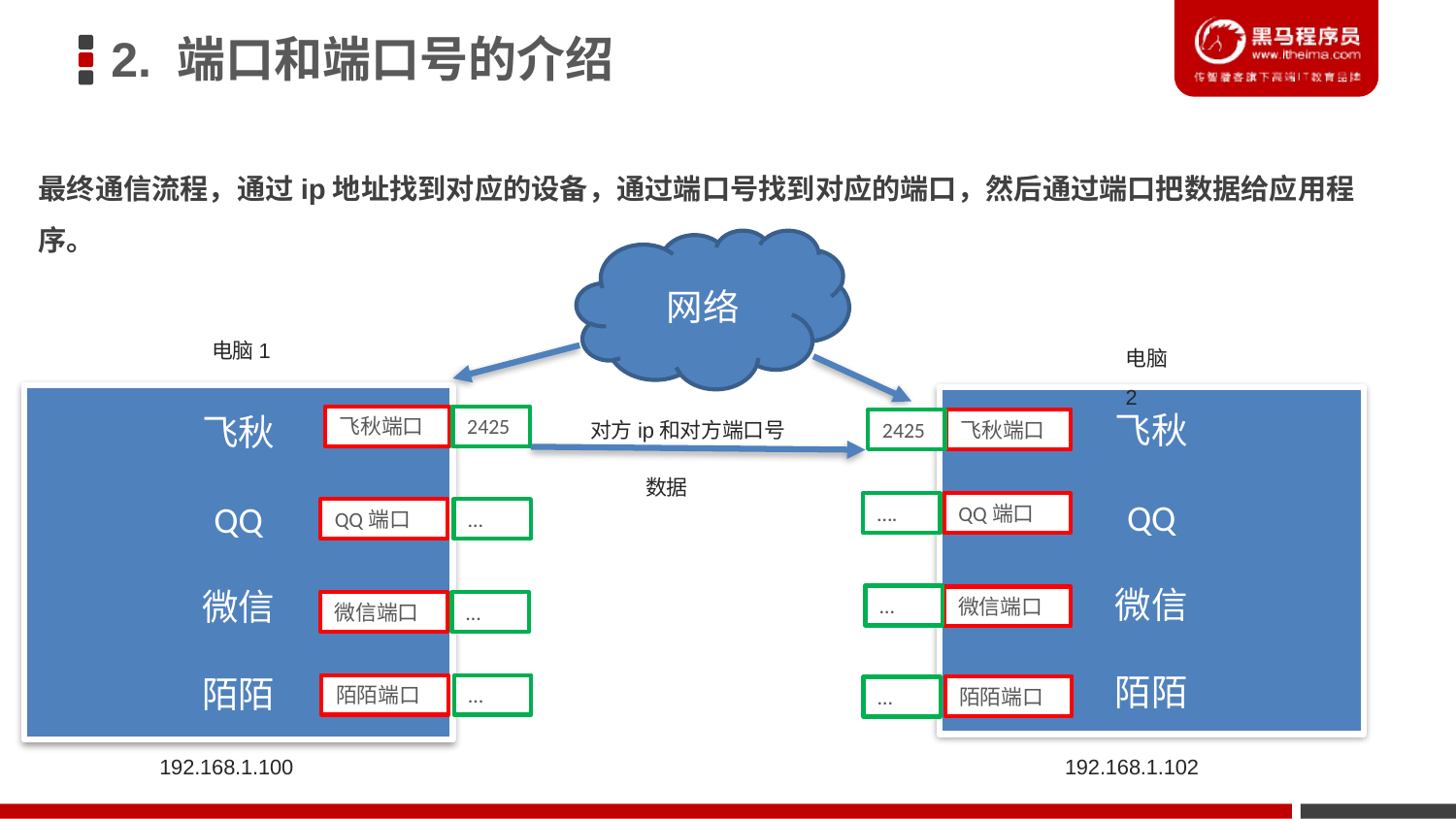

2. 端口和端口号的介绍
最终通信流程，通过ip地址找到对应的设备，通过端口号找到对应的端口，然后通过端口把数据给应用程序。
网络
电脑1
电脑2
飞秋

QQ

微信

陌陌
飞秋

QQ

微信

陌陌
对方ip和对方端口号
飞秋端口
2425
2425
飞秋端口
数据
….
QQ端口
QQ端口
…
…
微信端口
微信端口
…
陌陌端口
…
陌陌端口
…
192.168.1.100
192.168.1.102